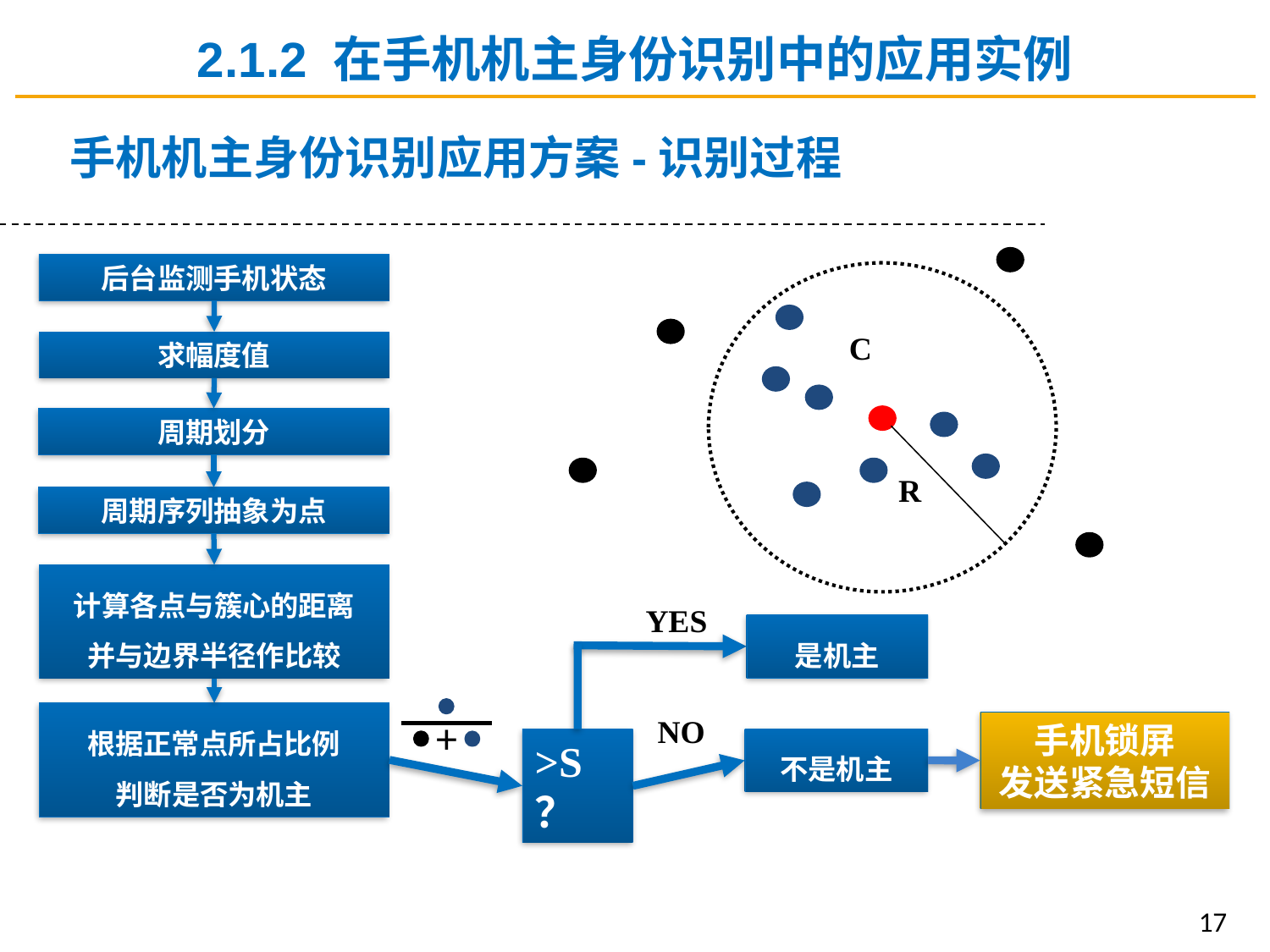

2.1.2 在手机机主身份识别中的应用实例
手机机主身份识别应用方案-识别过程

后台监测手机状态

C
求幅度值

周期划分
R
周期序列抽象为点
计算各点与簇心的距离
并与边界半径作比较
YES
是机主

+

根据正常点所占比例
判断是否为机主
NO
手机锁屏
发送紧急短信
不是机主
>S ？
17